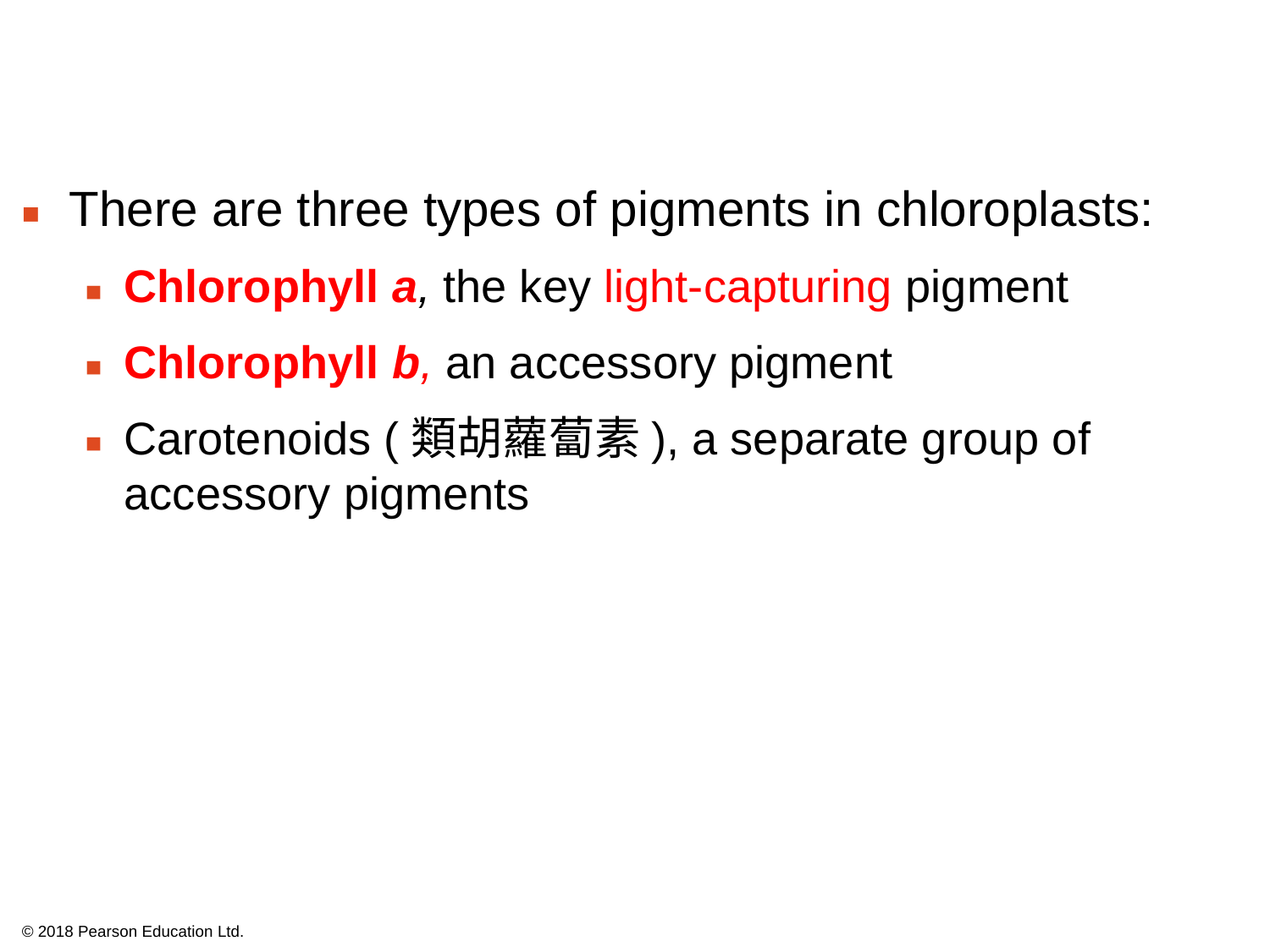

There are three types of pigments in chloroplasts:
Chlorophyll a, the key light-capturing pigment
Chlorophyll b, an accessory pigment
Carotenoids (類胡蘿蔔素), a separate group of accessory pigments
© 2018 Pearson Education Ltd.